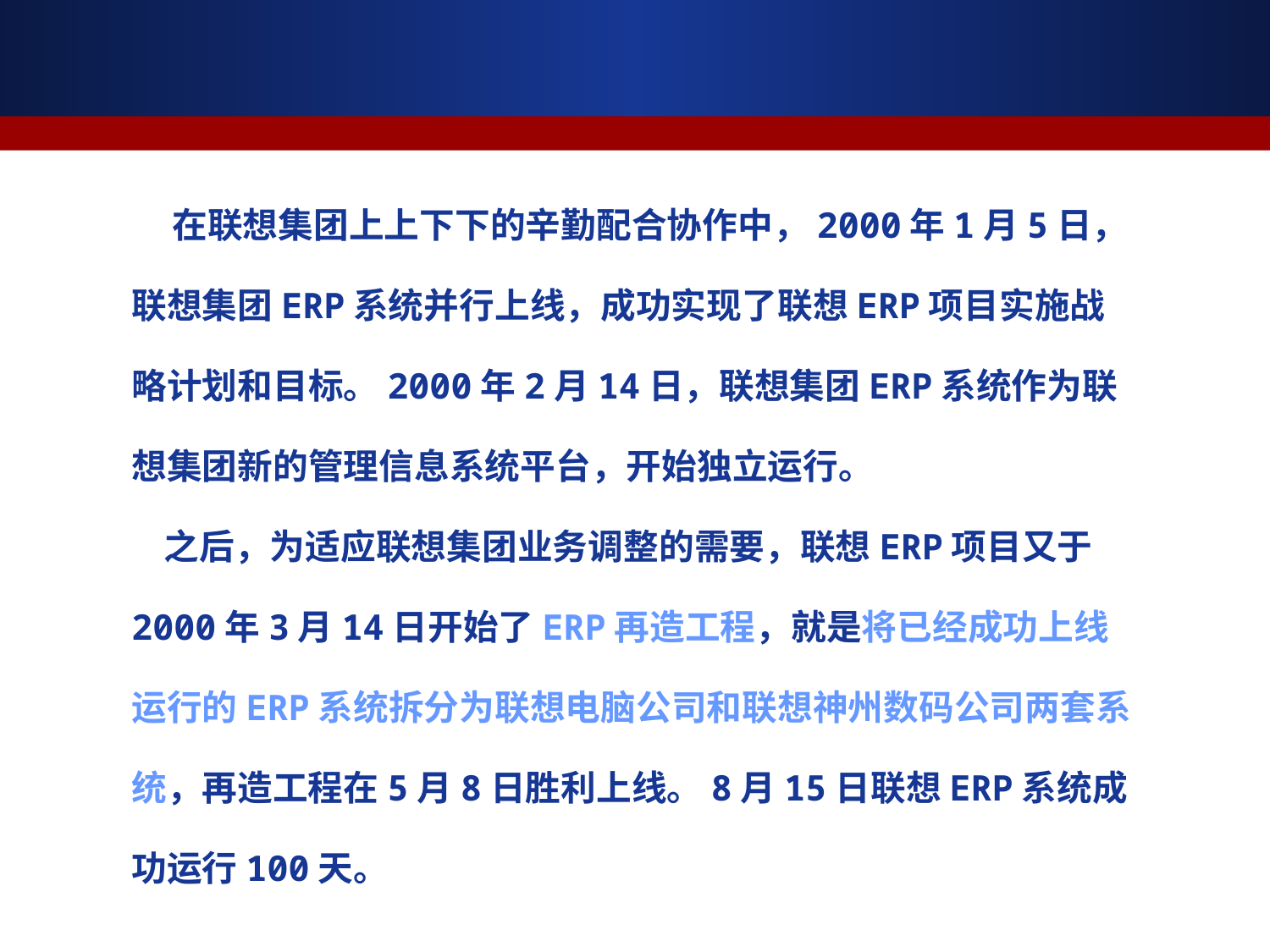

在联想集团上上下下的辛勤配合协作中，2000年1月5日，联想集团ERP系统并行上线，成功实现了联想ERP项目实施战略计划和目标。2000年2月14日，联想集团ERP系统作为联想集团新的管理信息系统平台，开始独立运行。
   之后，为适应联想集团业务调整的需要，联想ERP项目又于2000年3月14日开始了ERP再造工程，就是将已经成功上线运行的ERP系统拆分为联想电脑公司和联想神州数码公司两套系统，再造工程在5月8日胜利上线。8月15日联想ERP系统成功运行100天。